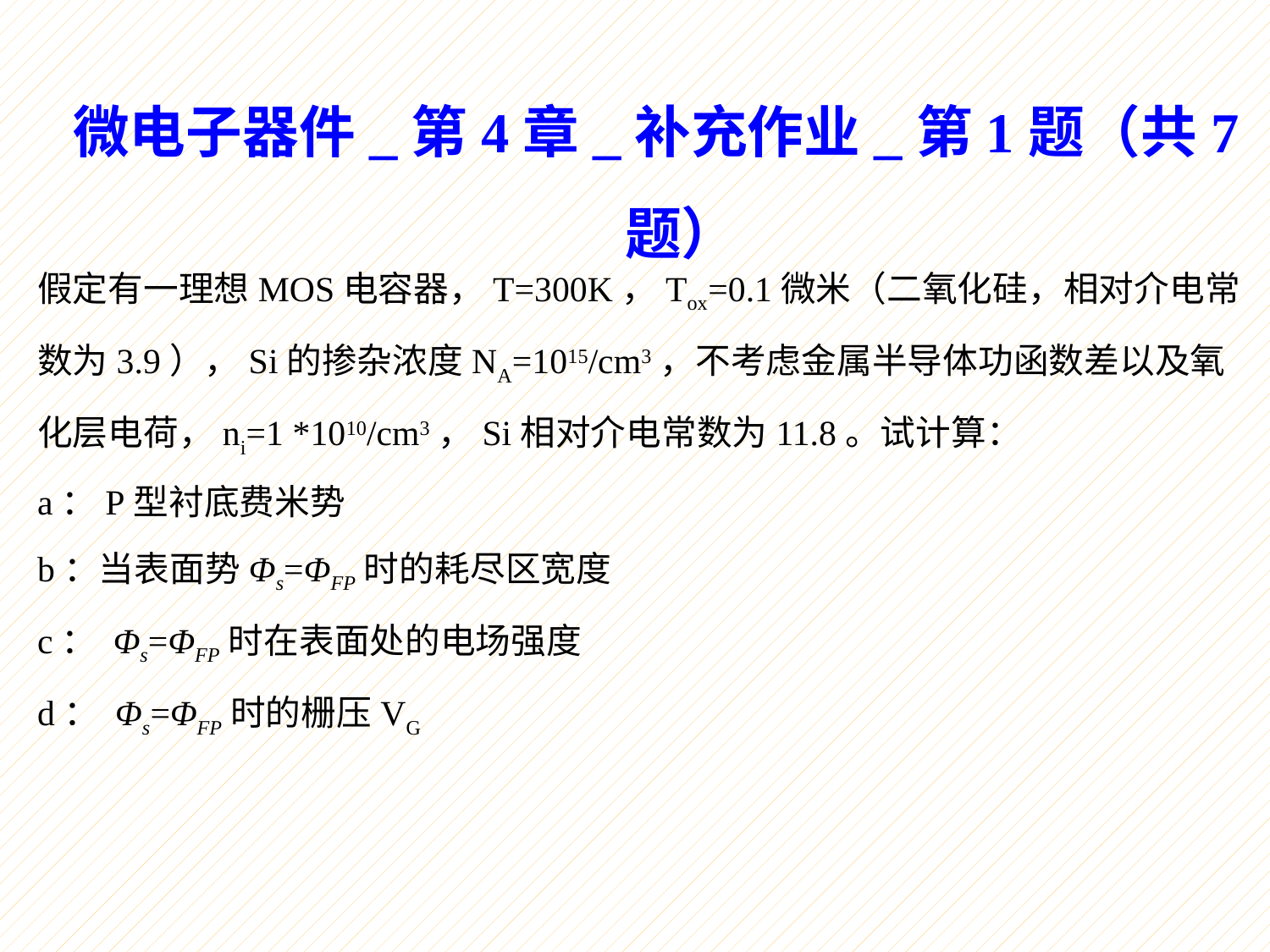

微电子器件_第4章_补充作业_第1题（共7题）
假定有一理想MOS电容器，T=300K，Tox=0.1微米（二氧化硅，相对介电常数为3.9），Si的掺杂浓度NA=1015/cm3，不考虑金属半导体功函数差以及氧化层电荷，ni=1 *1010/cm3，Si相对介电常数为11.8。试计算：
a：P型衬底费米势
b：当表面势Φs=ΦFP时的耗尽区宽度
c： Φs=ΦFP时在表面处的电场强度
d： Φs=ΦFP时的栅压VG